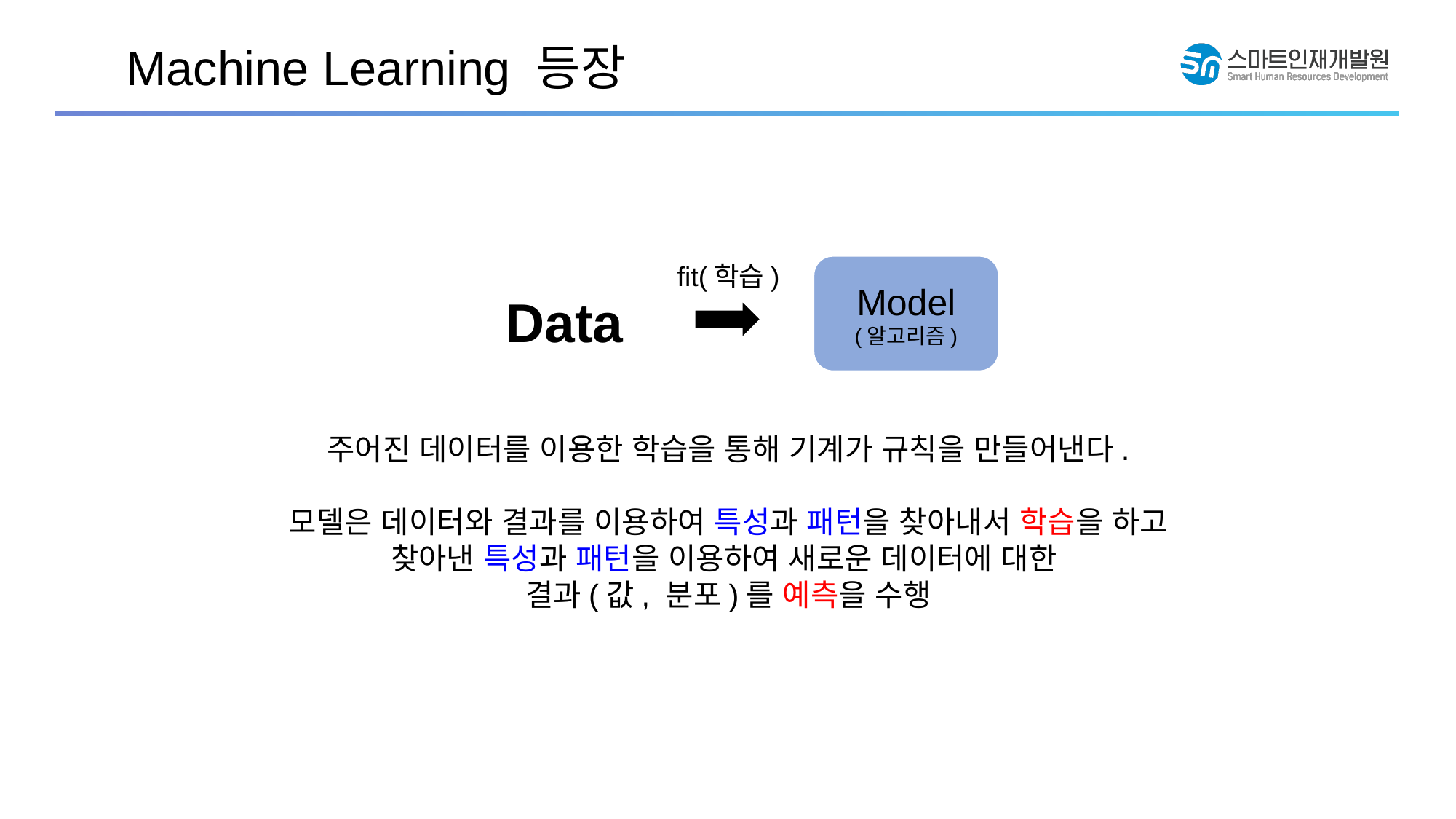

Machine Learning 등장
fit(학습)
Model
(알고리즘)
Data

주어진 데이터를 이용한 학습을 통해 기계가 규칙을 만들어낸다.

모델은 데이터와 결과를 이용하여 특성과 패턴을 찾아내서 학습을 하고
찾아낸 특성과 패턴을 이용하여 새로운 데이터에 대한
결과(값, 분포)를 예측을 수행